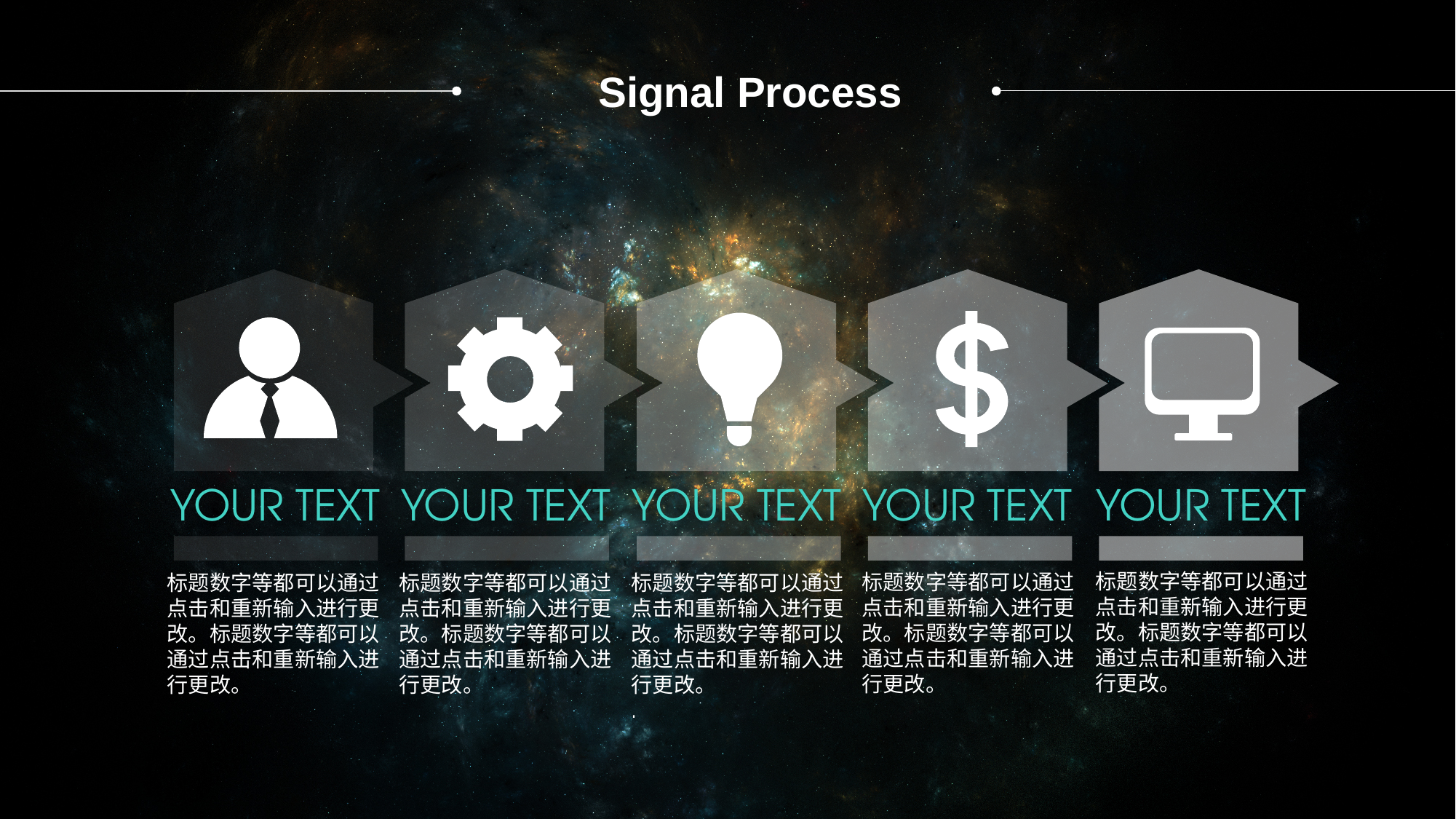

Signal Process

YOUR TEXT
YOUR TEXT
YOUR TEXT
YOUR TEXT
YOUR TEXT

标题数字等都可以通过点击和重新输入进行更改。标题数字等都可以通过点击和重新输入进行更改。
标题数字等都可以通过点击和重新输入进行更改。标题数字等都可以通过点击和重新输入进行更改。
标题数字等都可以通过点击和重新输入进行更改。标题数字等都可以通过点击和重新输入进行更改。
标题数字等都可以通过点击和重新输入进行更改。标题数字等都可以通过点击和重新输入进行更改。
标题数字等都可以通过点击和重新输入进行更改。标题数字等都可以通过点击和重新输入进行更改。
.